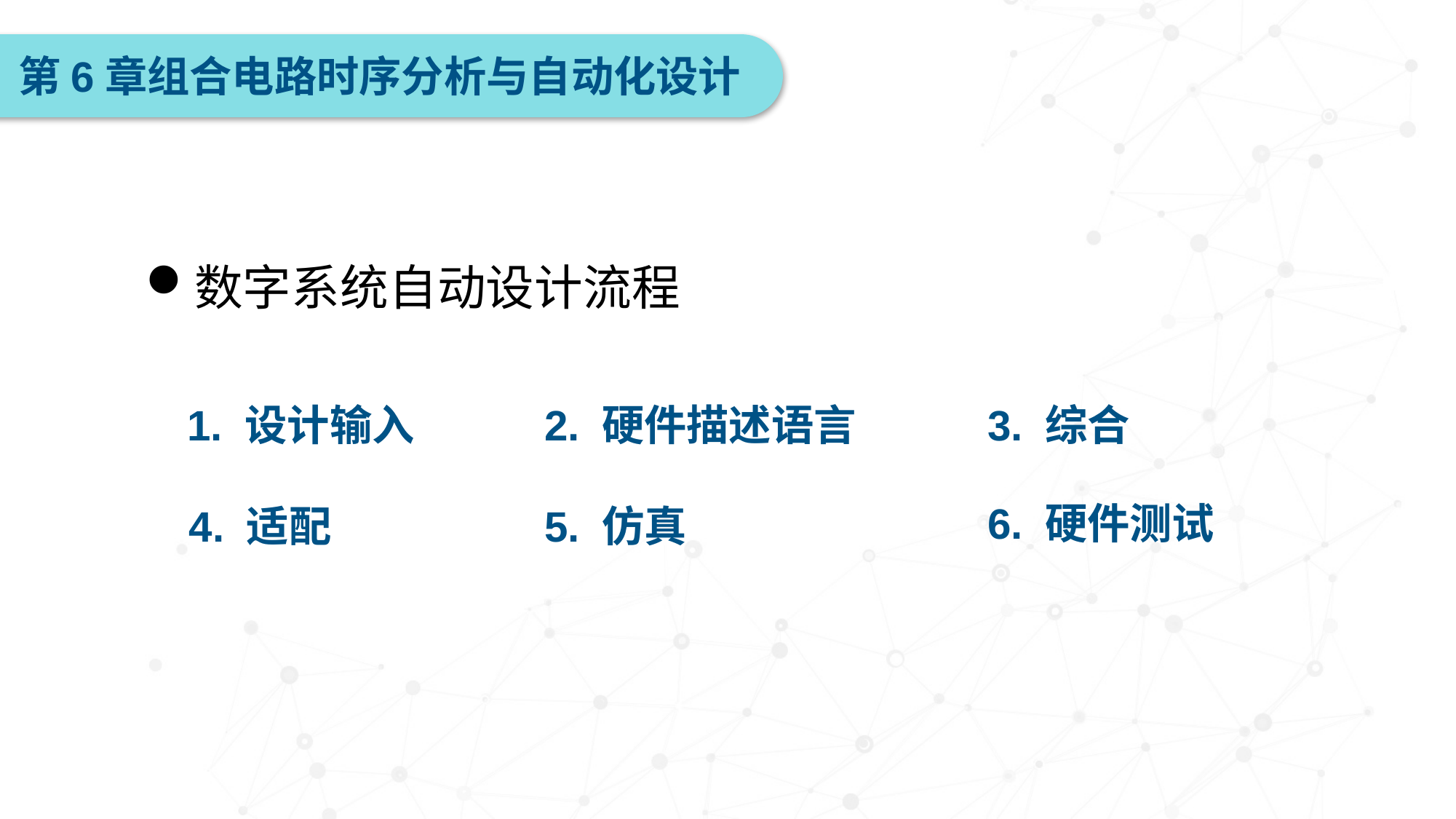

第6章组合电路时序分析与自动化设计
数字系统自动设计流程
1. 设计输入
2. 硬件描述语言
3. 综合
6. 硬件测试
4. 适配
5. 仿真